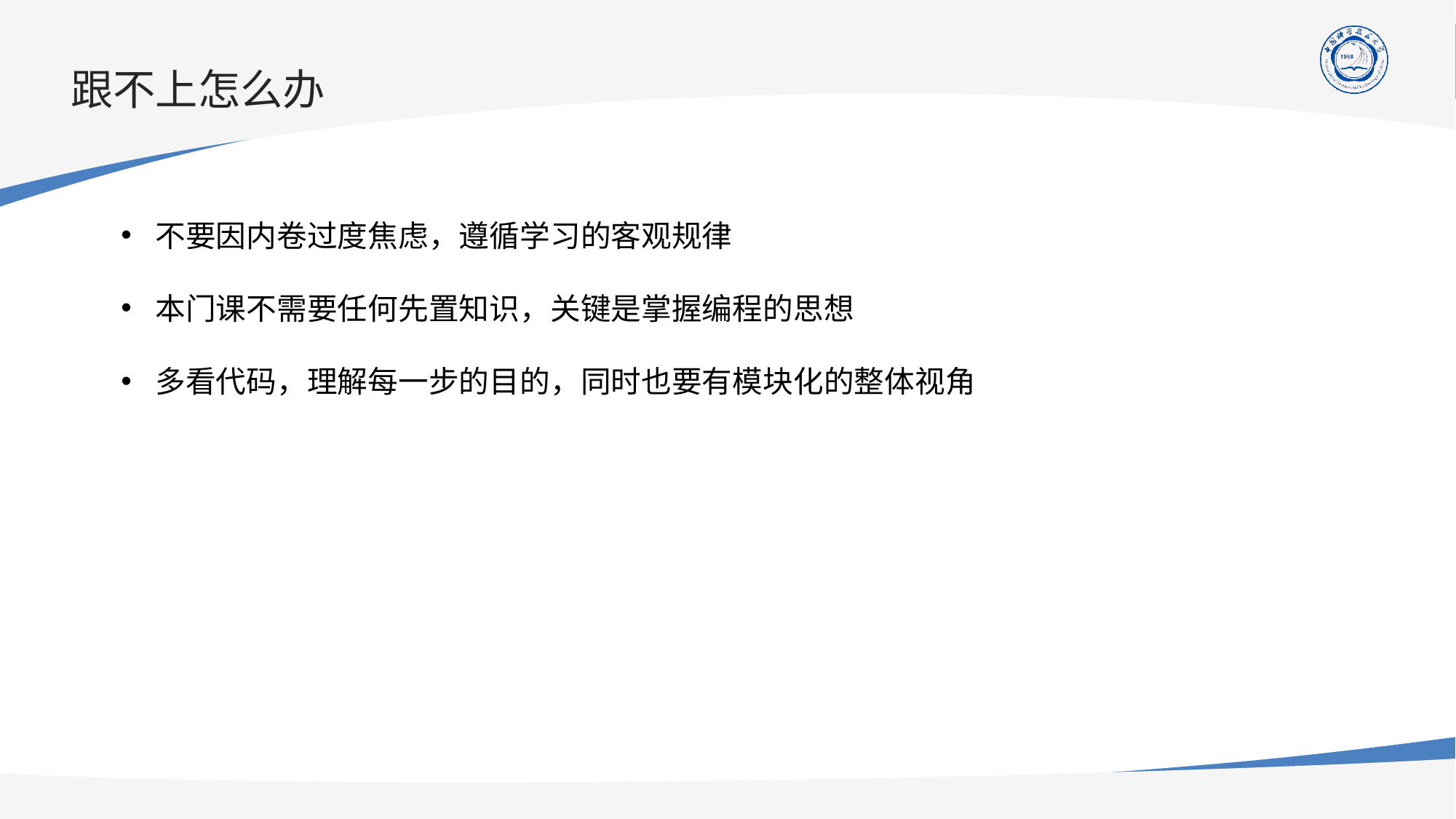

# 跟不上怎么办
不要因内卷过度焦虑，遵循学习的客观规律

本门课不需要任何先置知识，关键是掌握编程的思想

多看代码，理解每一步的目的，同时也要有模块化的整体视角